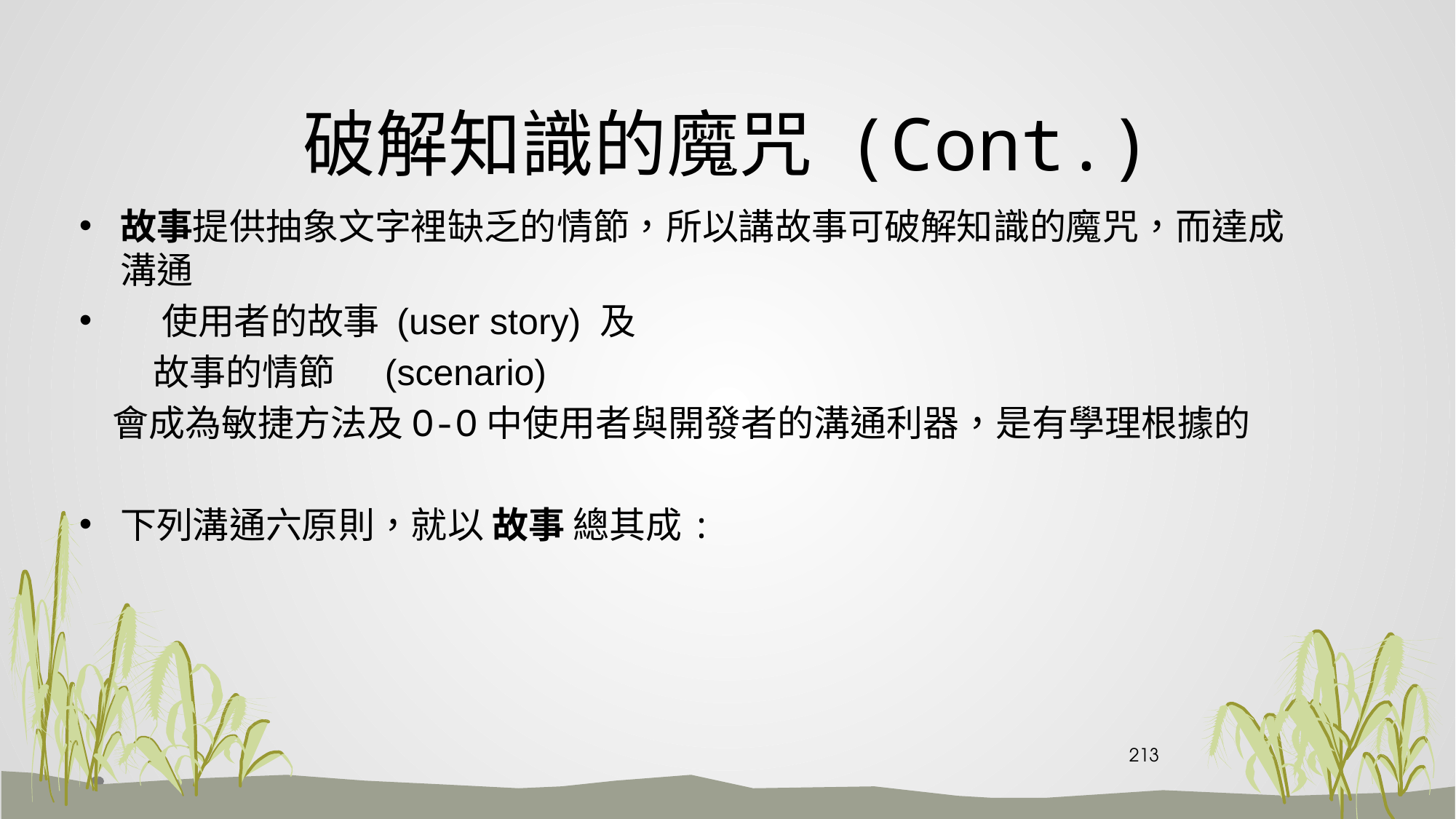

# 破解知識的魔咒 (Cont.)
故事提供抽象文字裡缺乏的情節，所以講故事可破解知識的魔咒，而達成溝通
    使用者的故事 (user story) 及
        故事的情節     (scenario)
   會成為敏捷方法及O-O中使用者與開發者的溝通利器，是有學理根據的

下列溝通六原則，就以 故事 總其成:
213